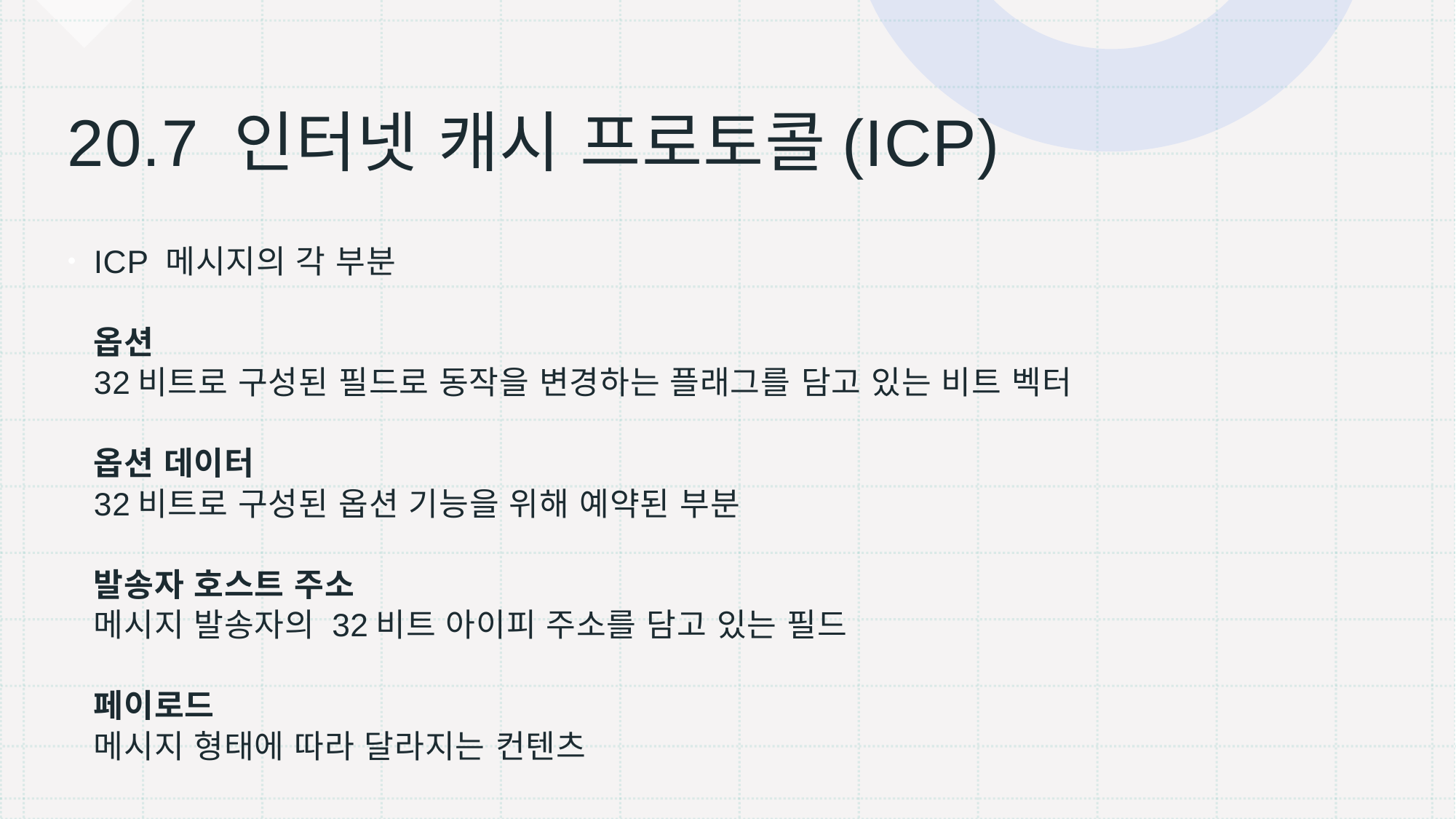

# 20.7 인터넷 캐시 프로토콜(ICP)
ICP 메시지의 각 부분
옵션
32비트로 구성된 필드로 동작을 변경하는 플래그를 담고 있는 비트 벡터
옵션 데이터
32비트로 구성된 옵션 기능을 위해 예약된 부분
발송자 호스트 주소
메시지 발송자의 32비트 아이피 주소를 담고 있는 필드
페이로드
메시지 형태에 따라 달라지는 컨텐츠